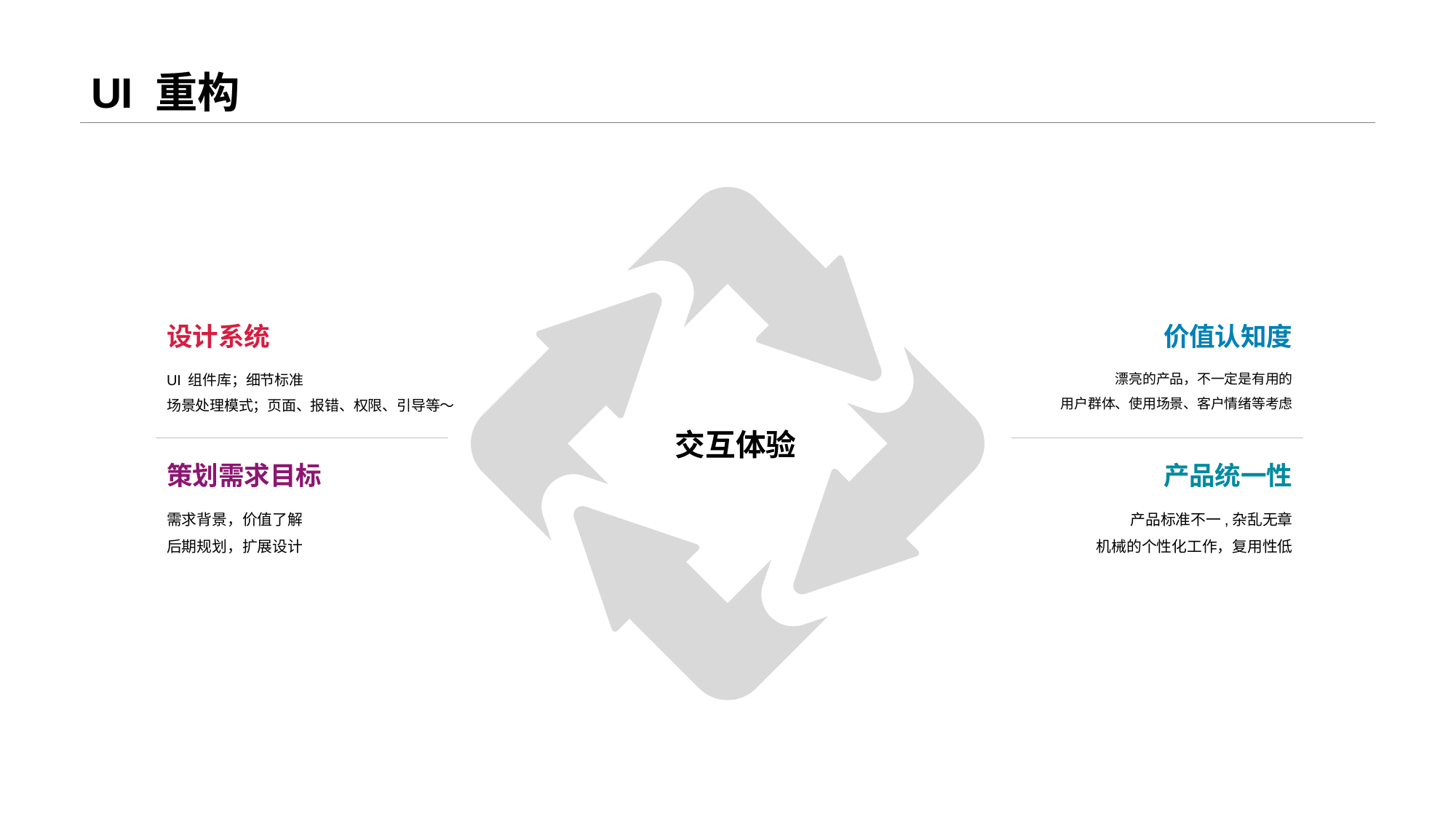

# UI 重构

设计系统
UI 组件库；细节标准
场景处理模式；页面、报错、权限、引导等～
价值认知度
漂亮的产品，不一定是有用的
用户群体、使用场景、客户情绪等考虑
交互体验
策划需求目标
需求背景，价值了解
后期规划，扩展设计
产品统一性
产品标准不一,杂乱无章
机械的个性化工作，复用性低